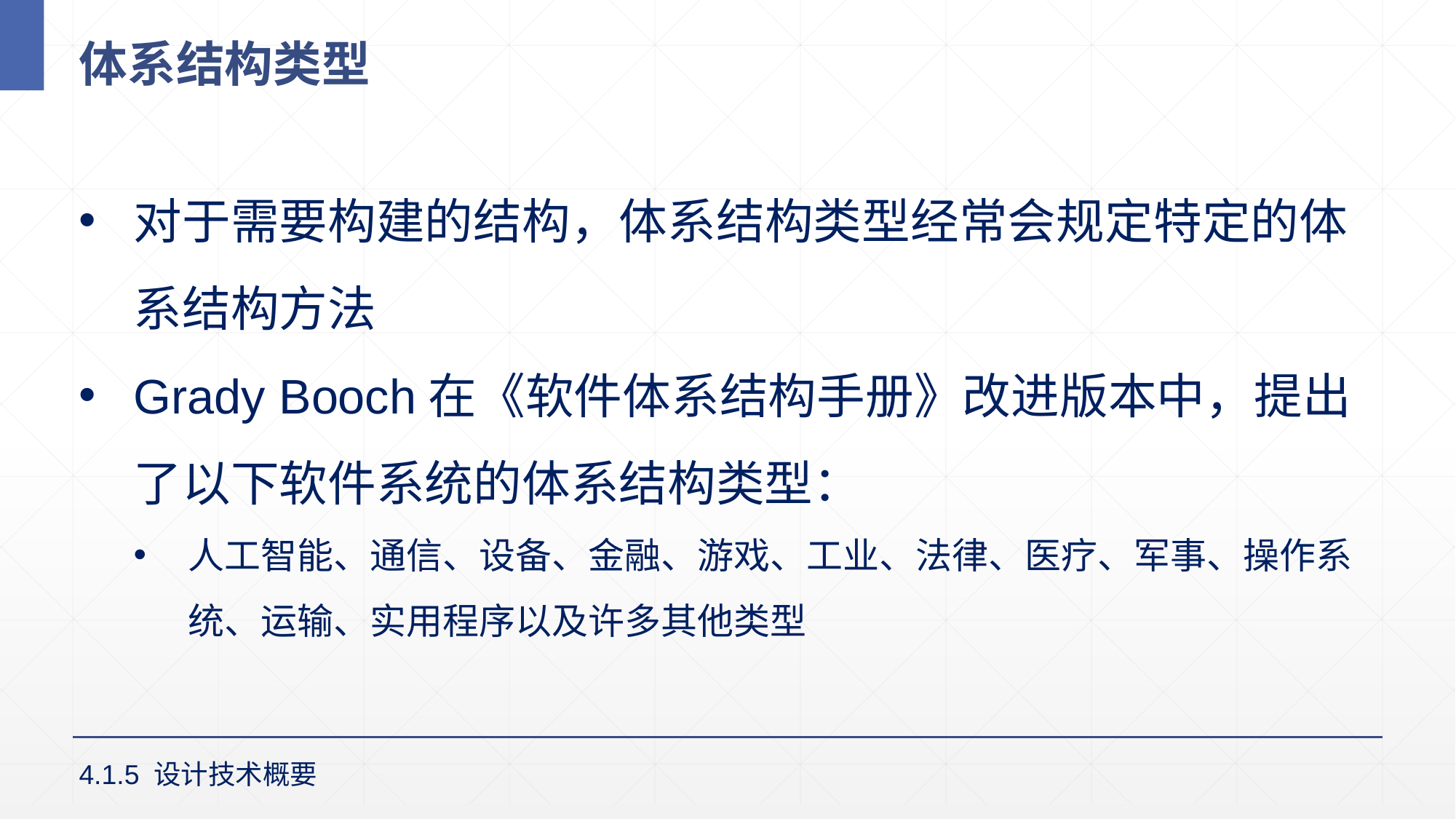

# 体系结构类型
对于需要构建的结构，体系结构类型经常会规定特定的体系结构方法
Grady Booch在《软件体系结构手册》改进版本中，提出了以下软件系统的体系结构类型：
人工智能、通信、设备、金融、游戏、工业、法律、医疗、军事、操作系统、运输、实用程序以及许多其他类型
4.1.5 设计技术概要